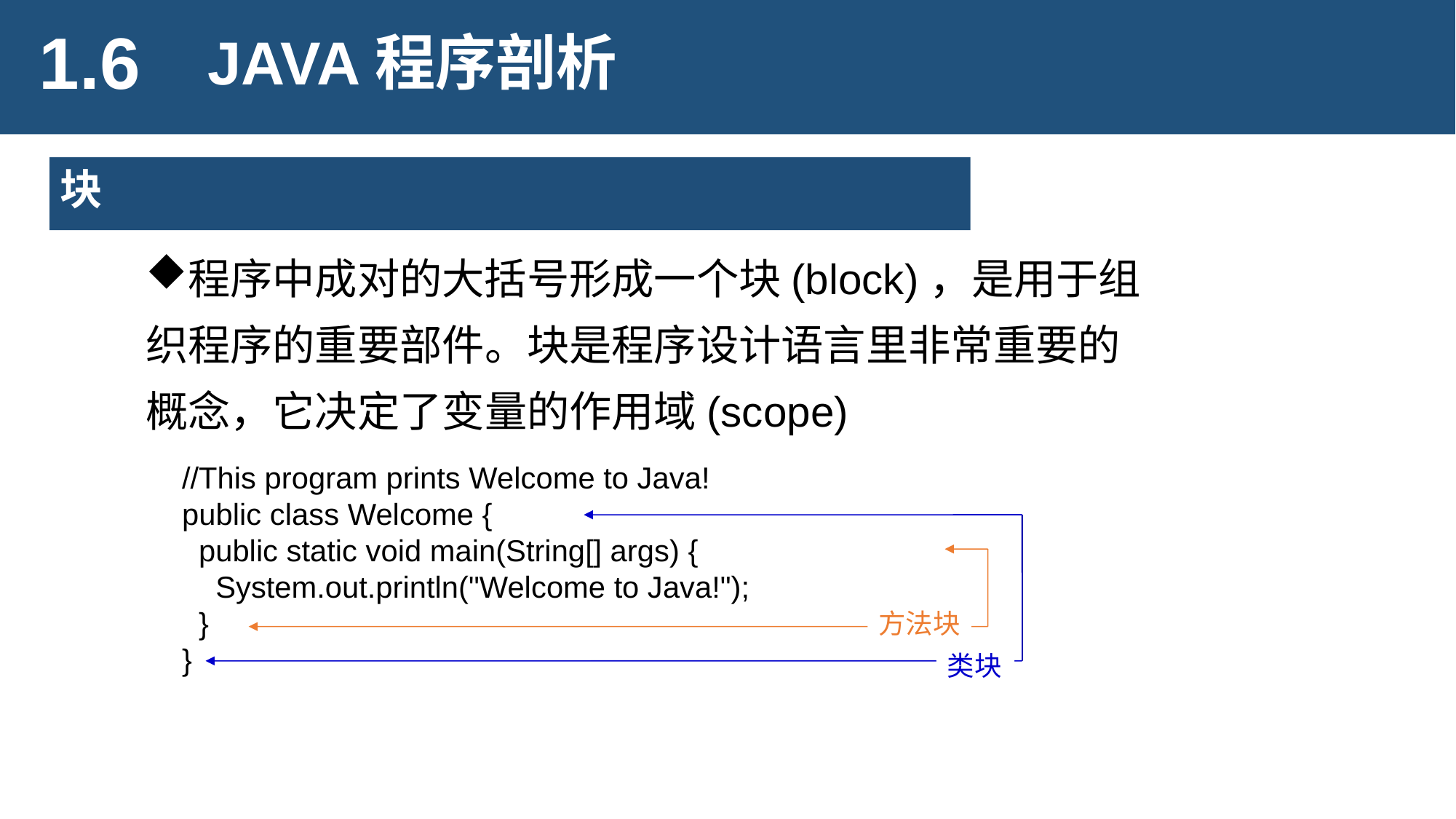

1.6
JAVA程序剖析
块
程序中成对的大括号形成一个块(block)，是用于组织程序的重要部件。块是程序设计语言里非常重要的概念，它决定了变量的作用域(scope)

//This program prints Welcome to Java!
public class Welcome {
  public static void main(String[] args) {
    System.out.println("Welcome to Java!");
  }
}

方法块
类块